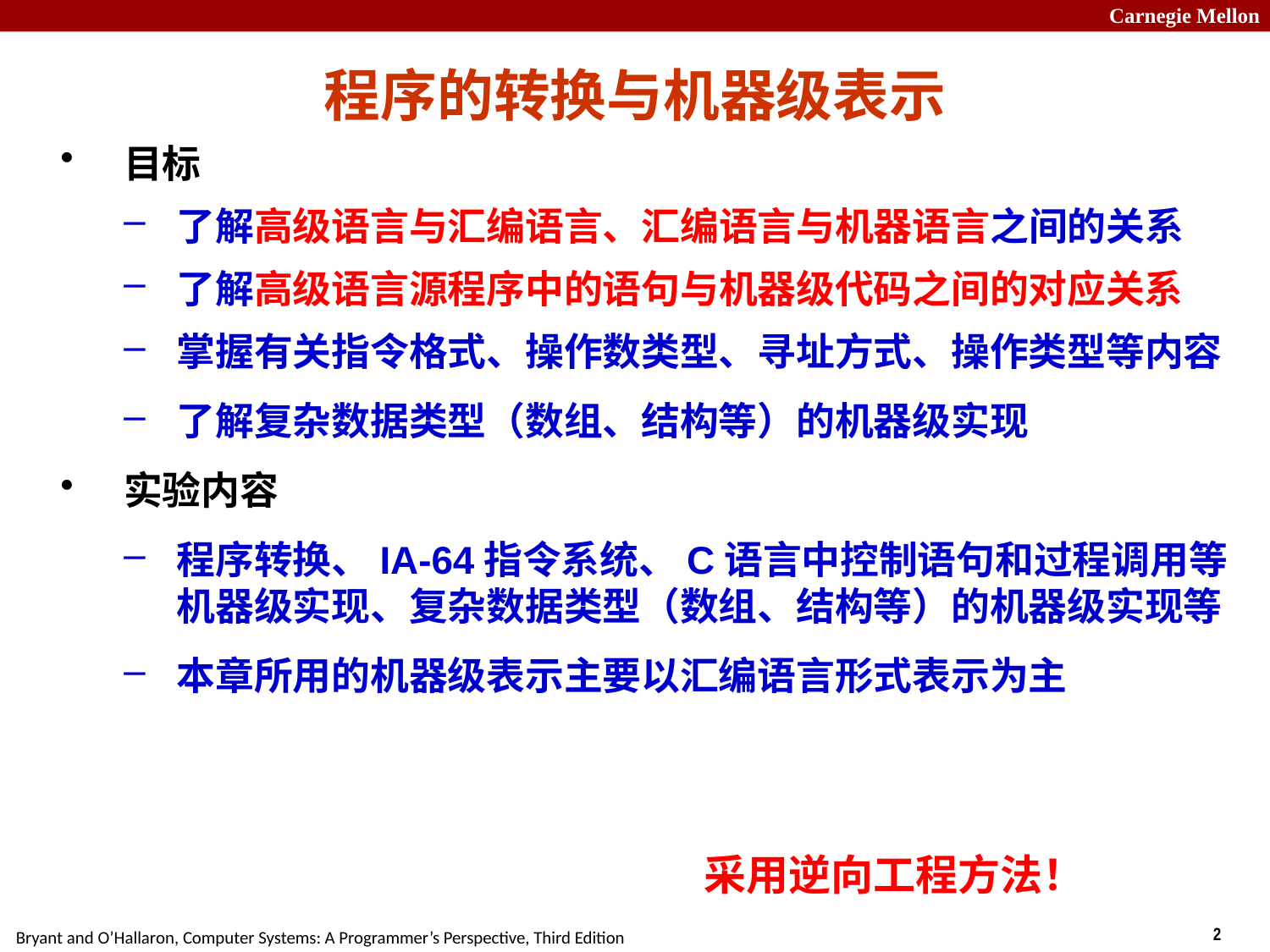

程序的转换与机器级表示
目标
了解高级语言与汇编语言、汇编语言与机器语言之间的关系
了解高级语言源程序中的语句与机器级代码之间的对应关系
掌握有关指令格式、操作数类型、寻址方式、操作类型等内容
了解复杂数据类型（数组、结构等）的机器级实现
实验内容
程序转换、IA-64指令系统、C语言中控制语句和过程调用等机器级实现、复杂数据类型（数组、结构等）的机器级实现等
本章所用的机器级表示主要以汇编语言形式表示为主
采用逆向工程方法！